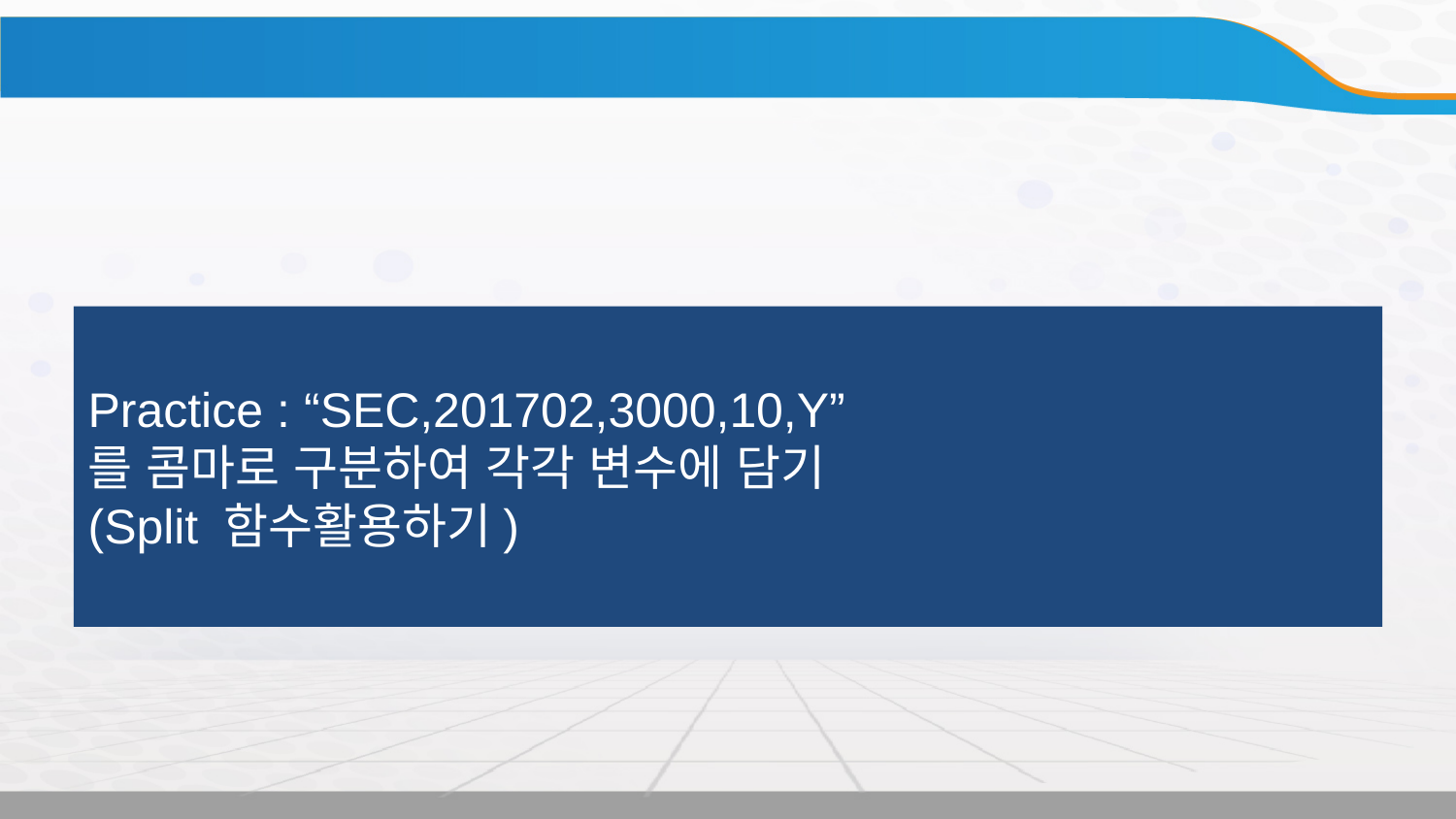

Practice : “SEC,201702,3000,10,Y”
를 콤마로 구분하여 각각 변수에 담기
(Split 함수활용하기)